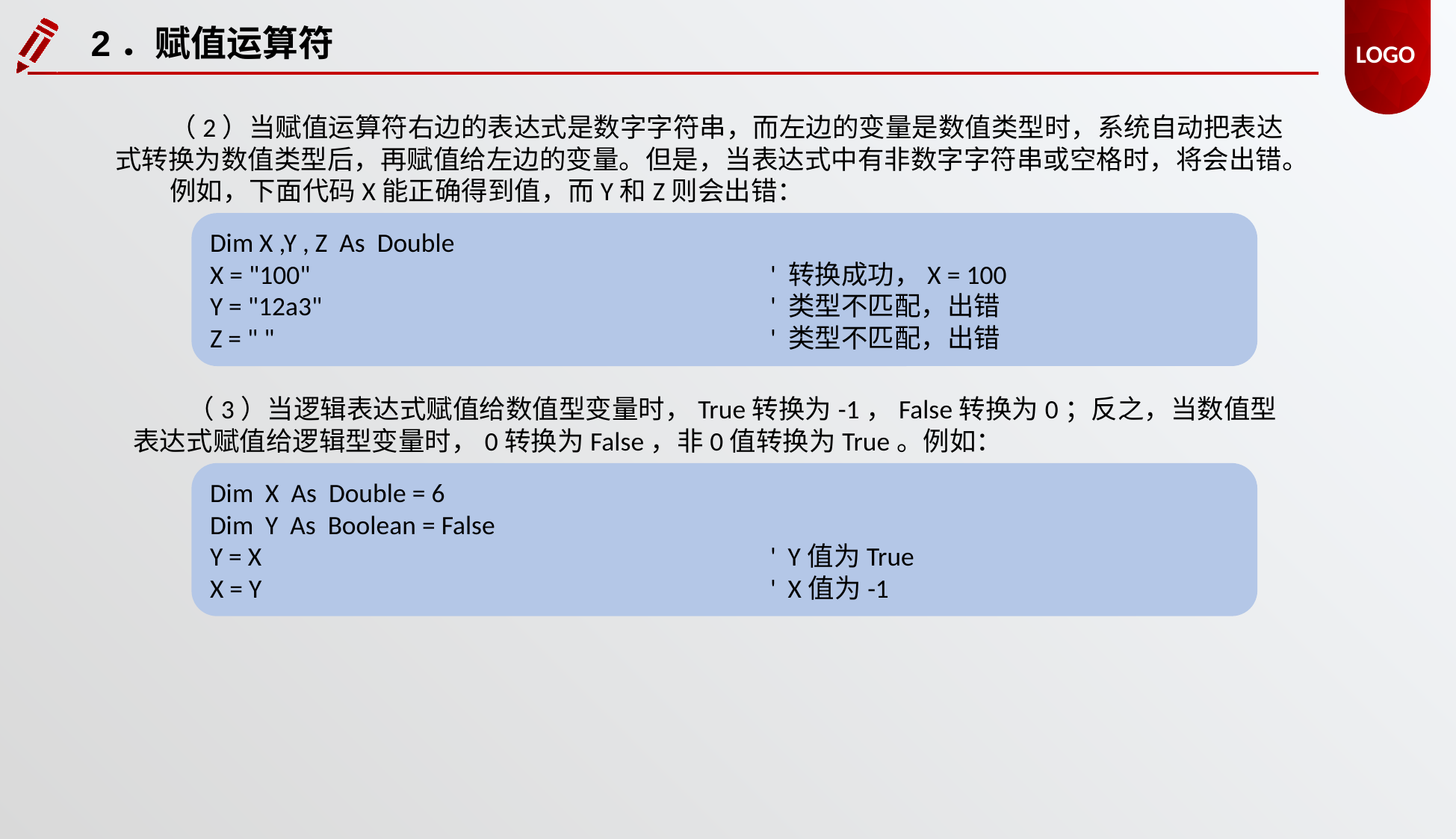

2．赋值运算符
（2）当赋值运算符右边的表达式是数字字符串，而左边的变量是数值类型时，系统自动把表达式转换为数值类型后，再赋值给左边的变量。但是，当表达式中有非数字字符串或空格时，将会出错。
例如，下面代码X能正确得到值，而Y和Z则会出错：
Dim X ,Y , Z  As  Double
X = "100"					' 转换成功，X = 100
Y = "12a3"				' 类型不匹配，出错
Z = " "					' 类型不匹配，出错
（3）当逻辑表达式赋值给数值型变量时，True转换为-1，False转换为0；反之，当数值型表达式赋值给逻辑型变量时，0转换为False，非0值转换为True。例如：
Dim  X  As  Double = 6
Dim  Y  As  Boolean = False
Y = X					'  Y值为True
X = Y					'  X值为-1